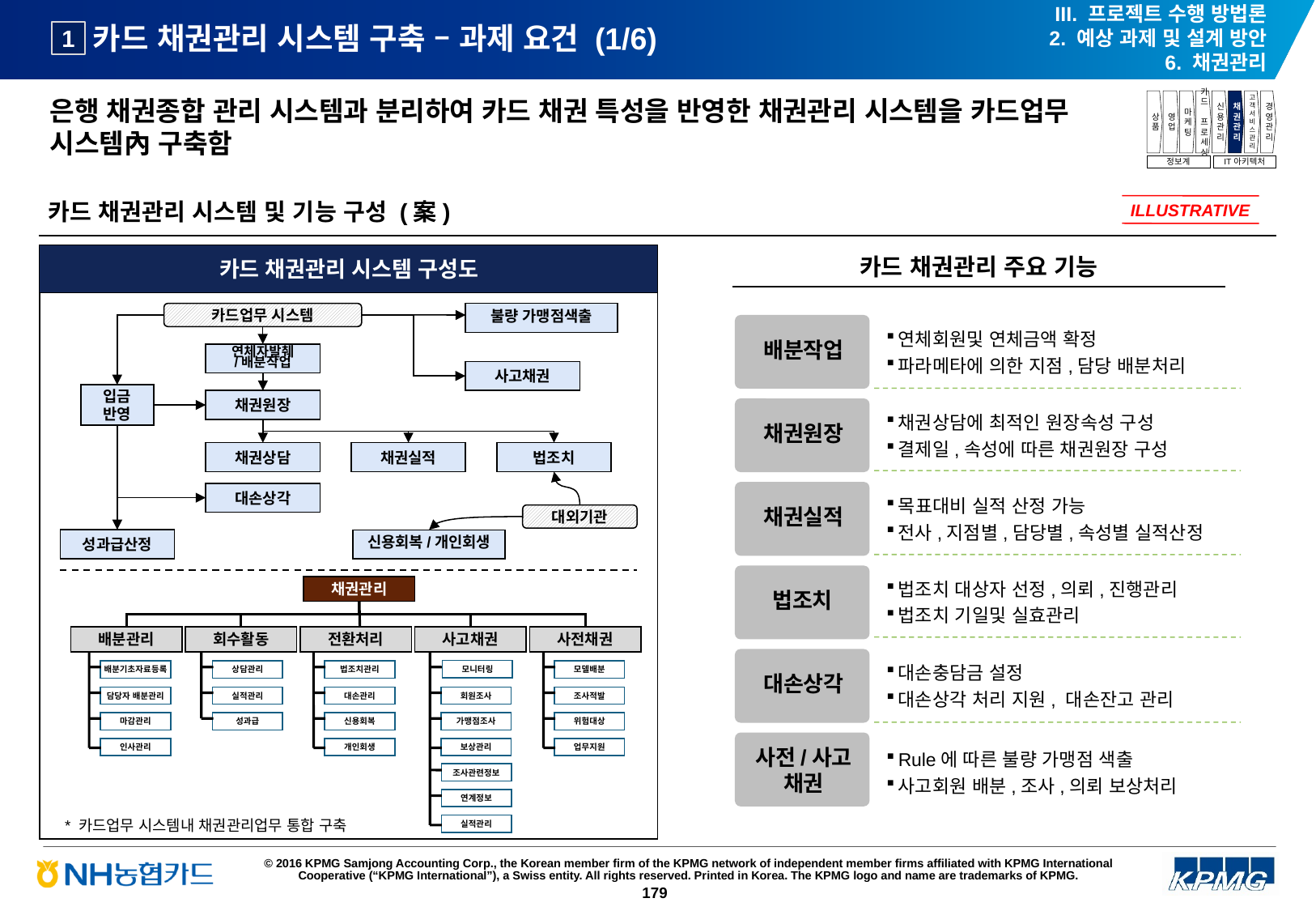

III. 프로젝트 수행 방법론
2. 예상 과제 및 설계 방안
6. 채권관리
# 카드 채권관리 시스템 구축 – 과제 요건 (1/6)
1
은행 채권종합 관리 시스템과 분리하여 카드 채권 특성을 반영한 채권관리 시스템을 카드업무 시스템內 구축함
상품
영업
마케팅
카드
프로세싱
신용관리
채권관리
고객서비스관리
경영관리
정보계
IT아키텍처
카드 채권관리 시스템 및 기능 구성 (案)
ILLUSTRATIVE
카드 채권관리 시스템 구성도
카드 채권관리 주요 기능

불량 가맹점색출
카드업무 시스템

배분작업
연체회원및 연체금액 확정
파라메타에 의한 지점,담당 배분처리

채권상담에 최적인 원장속성 구성
결제일,속성에 따른 채권원장 구성
채권원장

목표대비 실적 산정 가능
전사,지점별,담당별,속성별 실적산정
채권실적

법조치 대상자 선정,의뢰,진행관리
법조치 기일및 실효관리
법조치

대손상각
대손충담금 설정
대손상각 처리 지원, 대손잔고 관리

Rule에 따른 불량 가맹점 색출
사고회원 배분,조사,의뢰 보상처리
사전/사고
채권

연체자발췌
/배분작업
사고채권
입금
반영
채권원장
채권상담
채권실적
법조치
대손상각
대외기관
성과급산정
신용회복/개인회생
채권관리

배분관리
회수활동
전환처리
사고채권
사전채권

모니터링
배분기초자료등록
상담관리
법조치관리
모델배분

담당자 배분관리
실적관리
대손관리
회원조사
조사적발

마감관리
성과급
신용회복
가맹점조사
위험대상

인사관리
개인회생
보상관리
업무지원

조사관련정보

연계정보

* 카드업무 시스템내 채권관리업무 통합 구축
실적관리